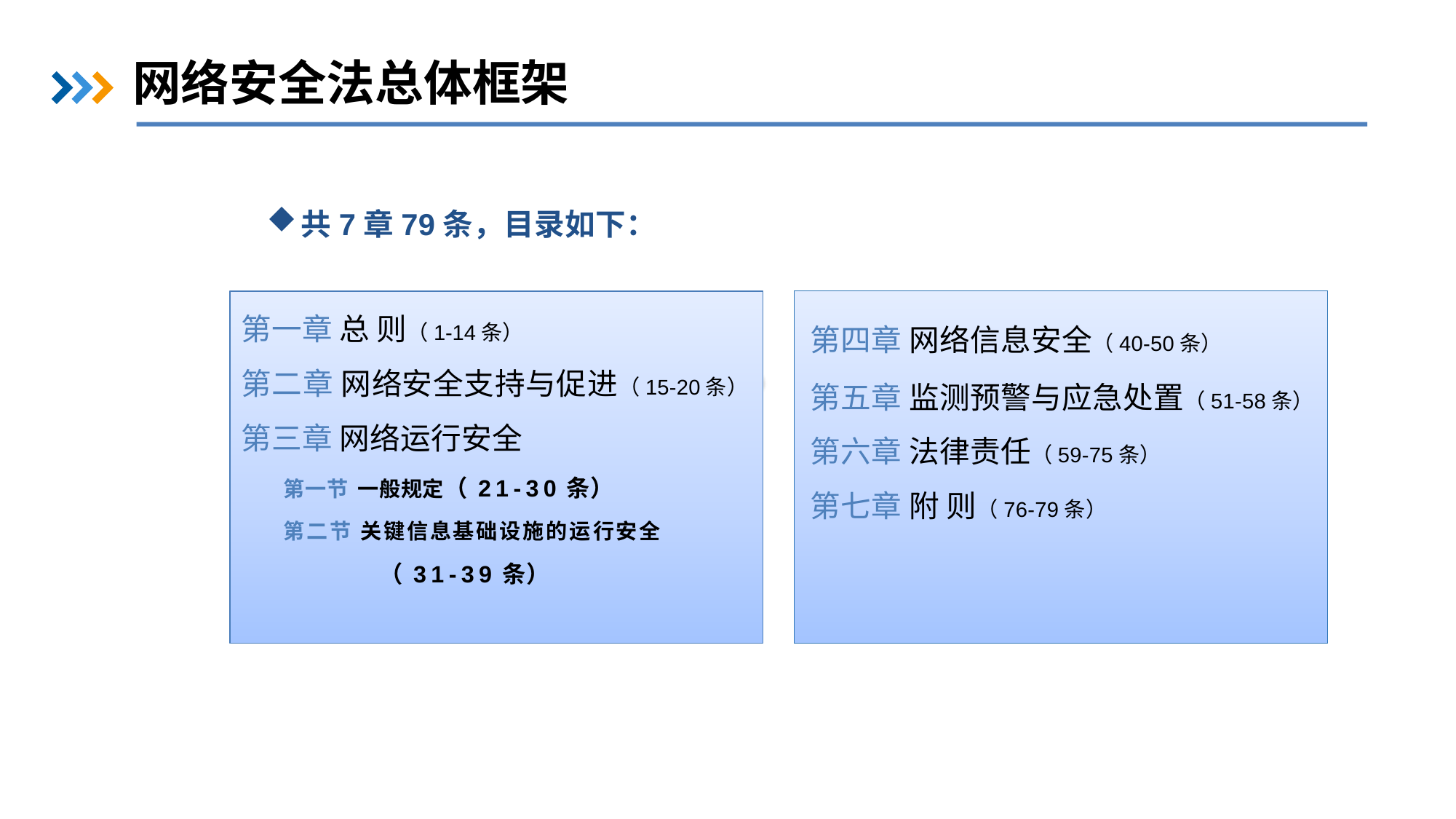

网络安全法总体框架
共7章79条，目录如下：

第一章 总 则（1-14条）
第二章 网络安全支持与促进（15-20条）  第三章 网络运行安全
第一节 一般规定（21-30条）
第二节 关键信息基础设施的运行安全
（31-39条）

第四章 网络信息安全（40-50条）
第五章 监测预警与应急处置（51-58条）
第六章 法律责任（59-75条）
第七章 附 则（76-79条）